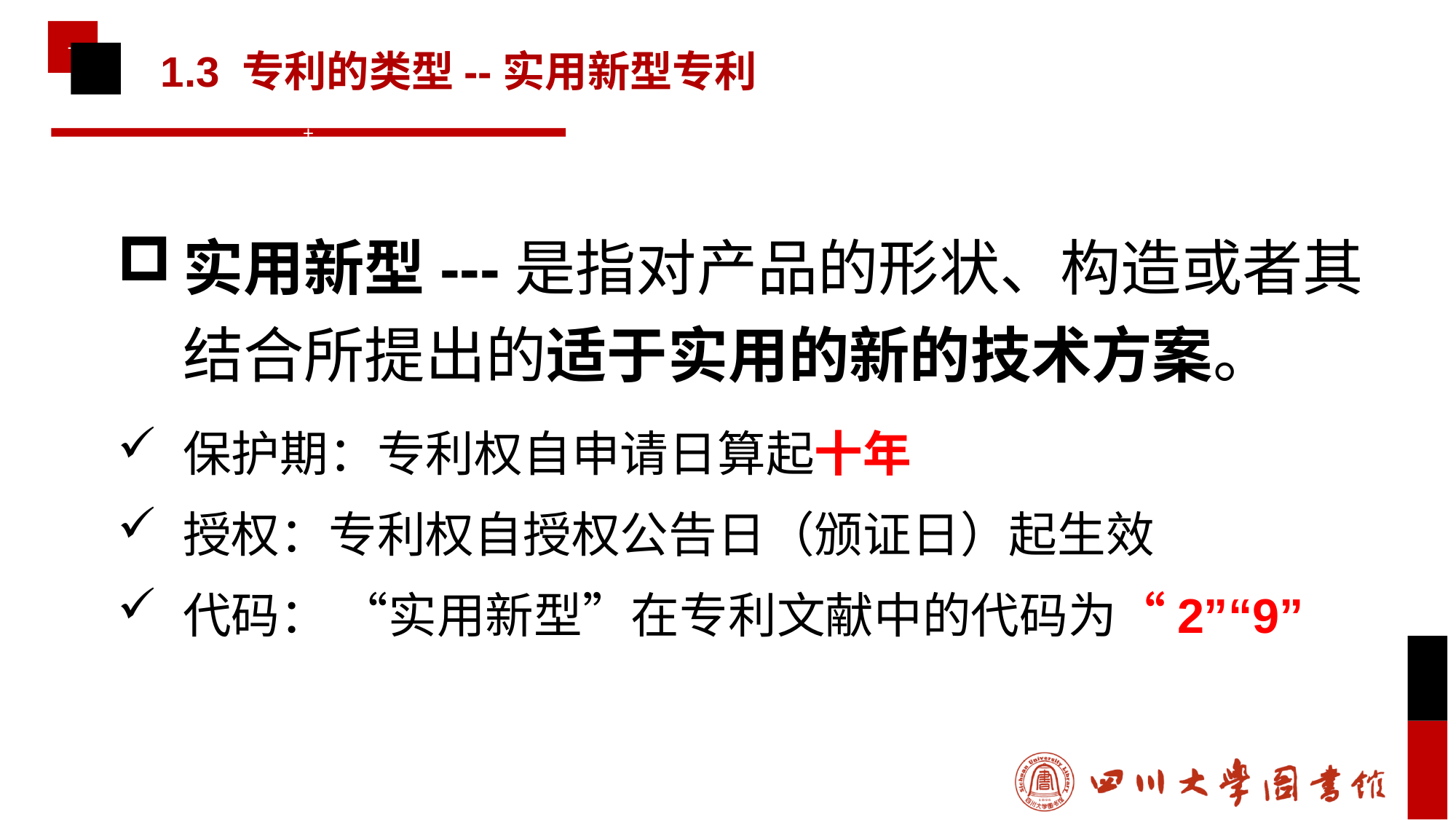

# 1.3 专利的类型--实用新型专利

实用新型---是指对产品的形状、构造或者其结合所提出的适于实用的新的技术方案。
保护期：专利权自申请日算起十年
授权：专利权自授权公告日（颁证日）起生效
代码： “实用新型”在专利文献中的代码为“2”“9”